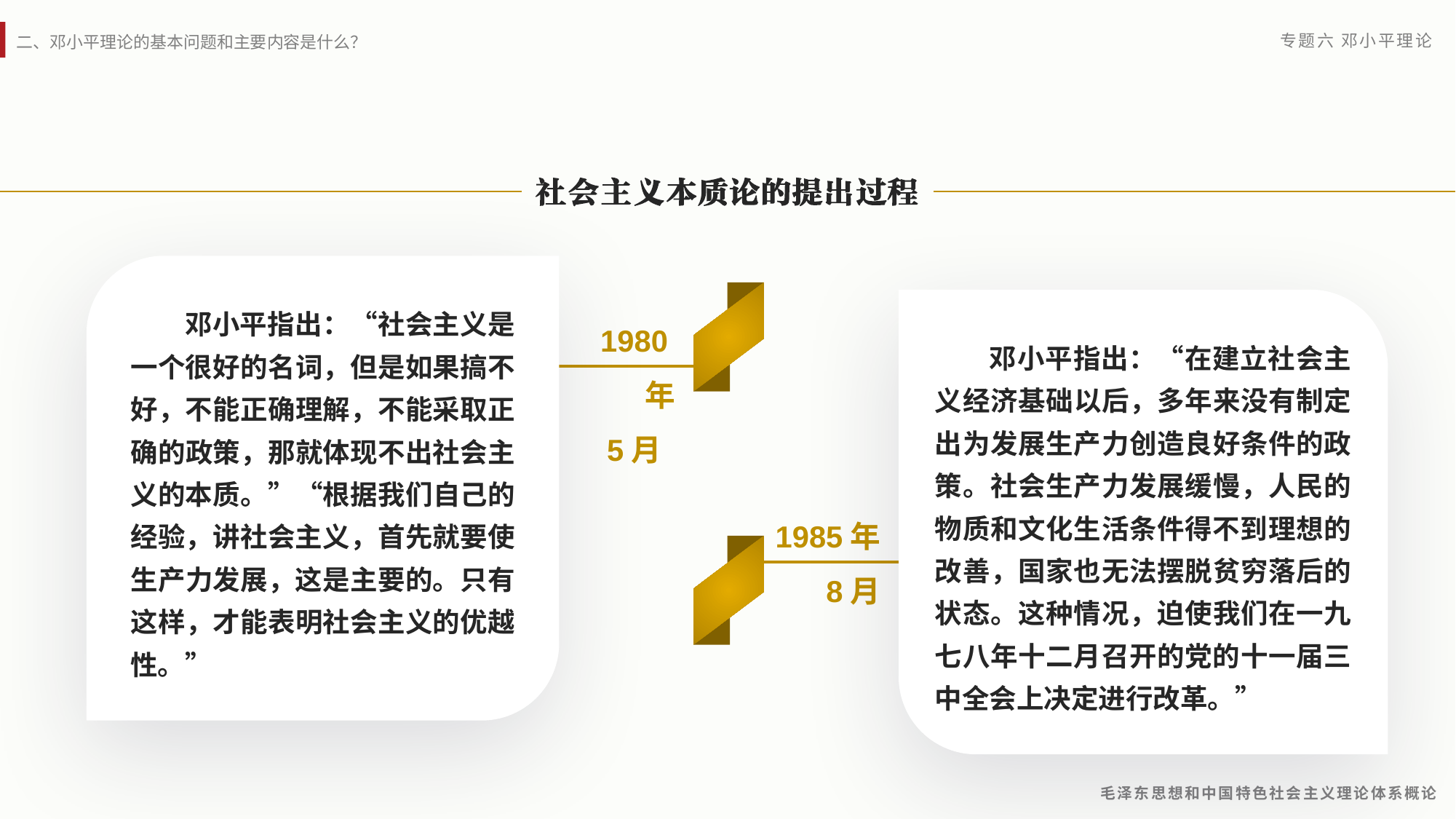

邓小平指出：“社会主义是一个很好的名词，但是如果搞不好，不能正确理解，不能采取正确的政策，那就体现不出社会主义的本质。”“根据我们自己的经验，讲社会主义，首先就要使生产力发展，这是主要的。只有这样，才能表明社会主义的优越性。”

邓小平指出：“在建立社会主义经济基础以后，多年来没有制定出为发展生产力创造良好条件的政策。社会生产力发展缓慢，人民的物质和文化生活条件得不到理想的改善，国家也无法摆脱贫穷落后的状态。这种情况，迫使我们在一九七八年十二月召开的党的十一届三中全会上决定进行改革。”
  1980年
5月
1985年
8月